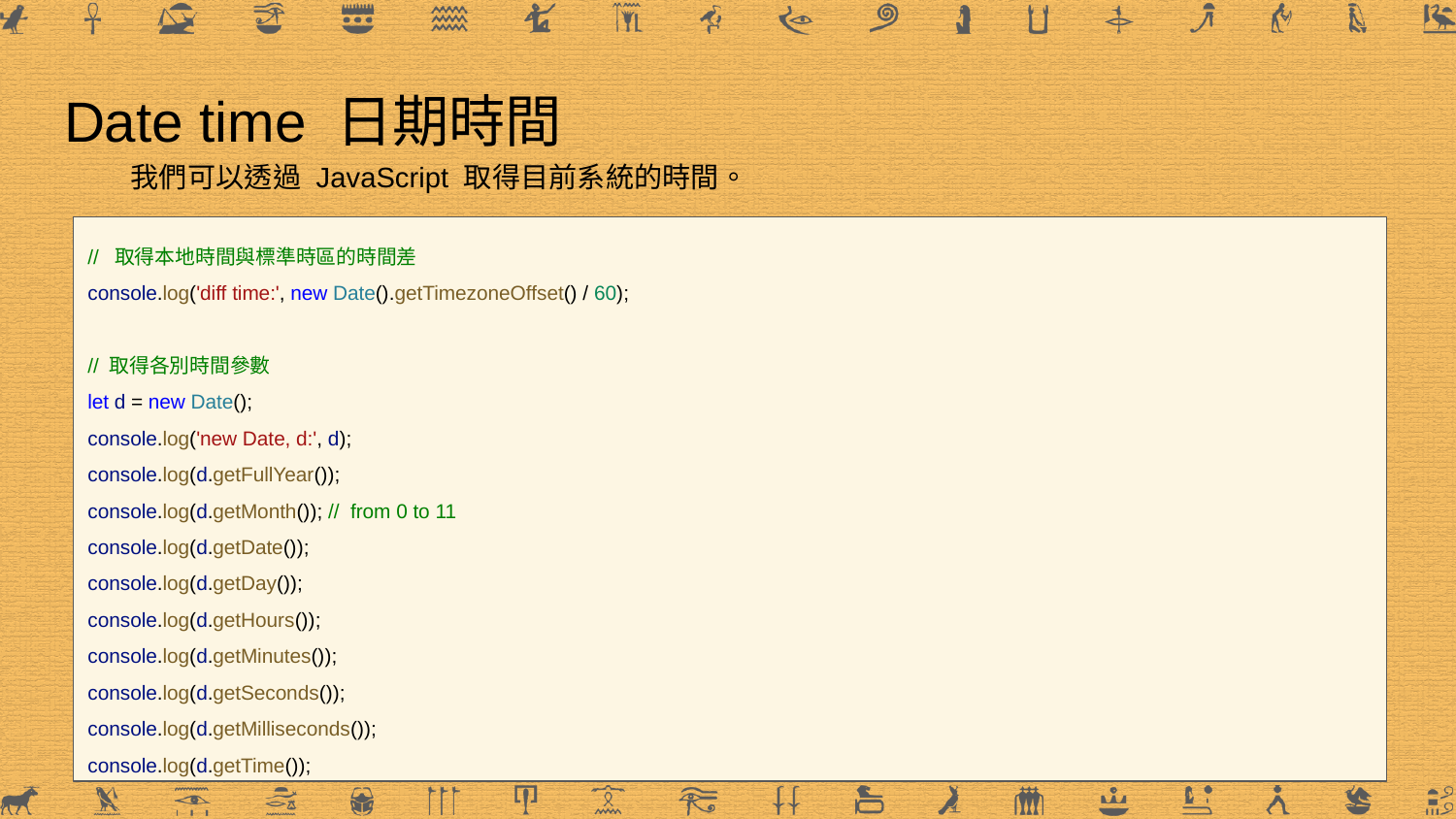

# Date time 日期時間
我們可以透過 JavaScript 取得目前系統的時間。
//  取得本地時間與標準時區的時間差
console.log('diff time:', new Date().getTimezoneOffset() / 60);

// 取得各別時間參數
let d = new Date();
console.log('new Date, d:', d);
console.log(d.getFullYear());
console.log(d.getMonth()); //  from 0 to 11
console.log(d.getDate());
console.log(d.getDay());
console.log(d.getHours());
console.log(d.getMinutes());
console.log(d.getSeconds());
console.log(d.getMilliseconds());
console.log(d.getTime());